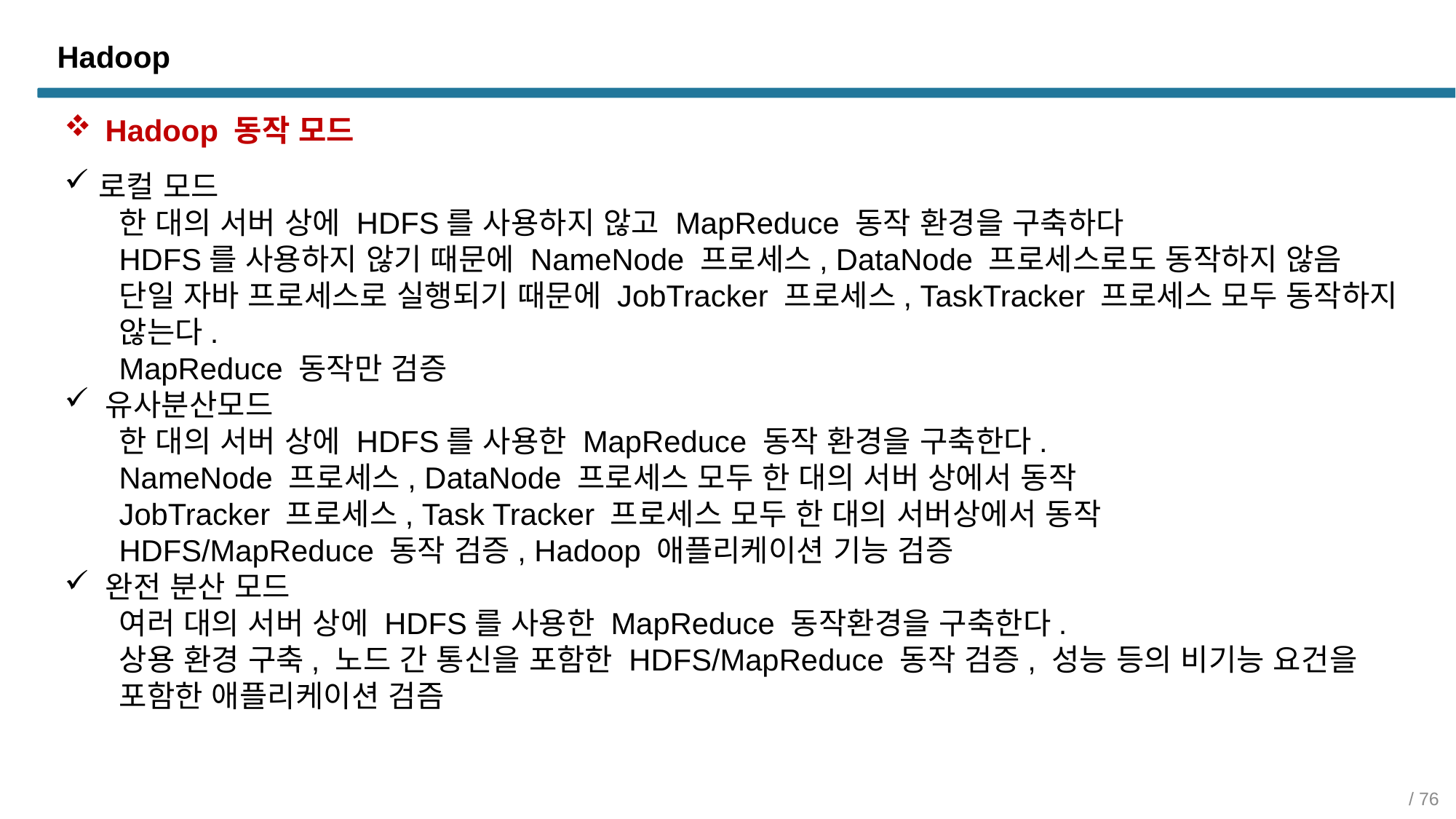

# Hadoop
Hadoop 동작 모드
로컬 모드
한 대의 서버 상에 HDFS를 사용하지 않고 MapReduce 동작 환경을 구축하다
HDFS를 사용하지 않기 때문에 NameNode 프로세스, DataNode 프로세스로도 동작하지 않음
단일 자바 프로세스로 실행되기 때문에 JobTracker 프로세스, TaskTracker 프로세스 모두 동작하지 않는다.
MapReduce 동작만 검증
유사분산모드
한 대의 서버 상에 HDFS를 사용한 MapReduce 동작 환경을 구축한다.
NameNode 프로세스, DataNode 프로세스 모두 한 대의 서버 상에서 동작
JobTracker 프로세스, Task Tracker 프로세스 모두 한 대의 서버상에서 동작
HDFS/MapReduce 동작 검증, Hadoop 애플리케이션 기능 검증
완전 분산 모드
여러 대의 서버 상에 HDFS를 사용한 MapReduce 동작환경을 구축한다.
상용 환경 구축, 노드 간 통신을 포함한 HDFS/MapReduce 동작 검증, 성능 등의 비기능 요건을 포함한 애플리케이션 검즘
/ 76